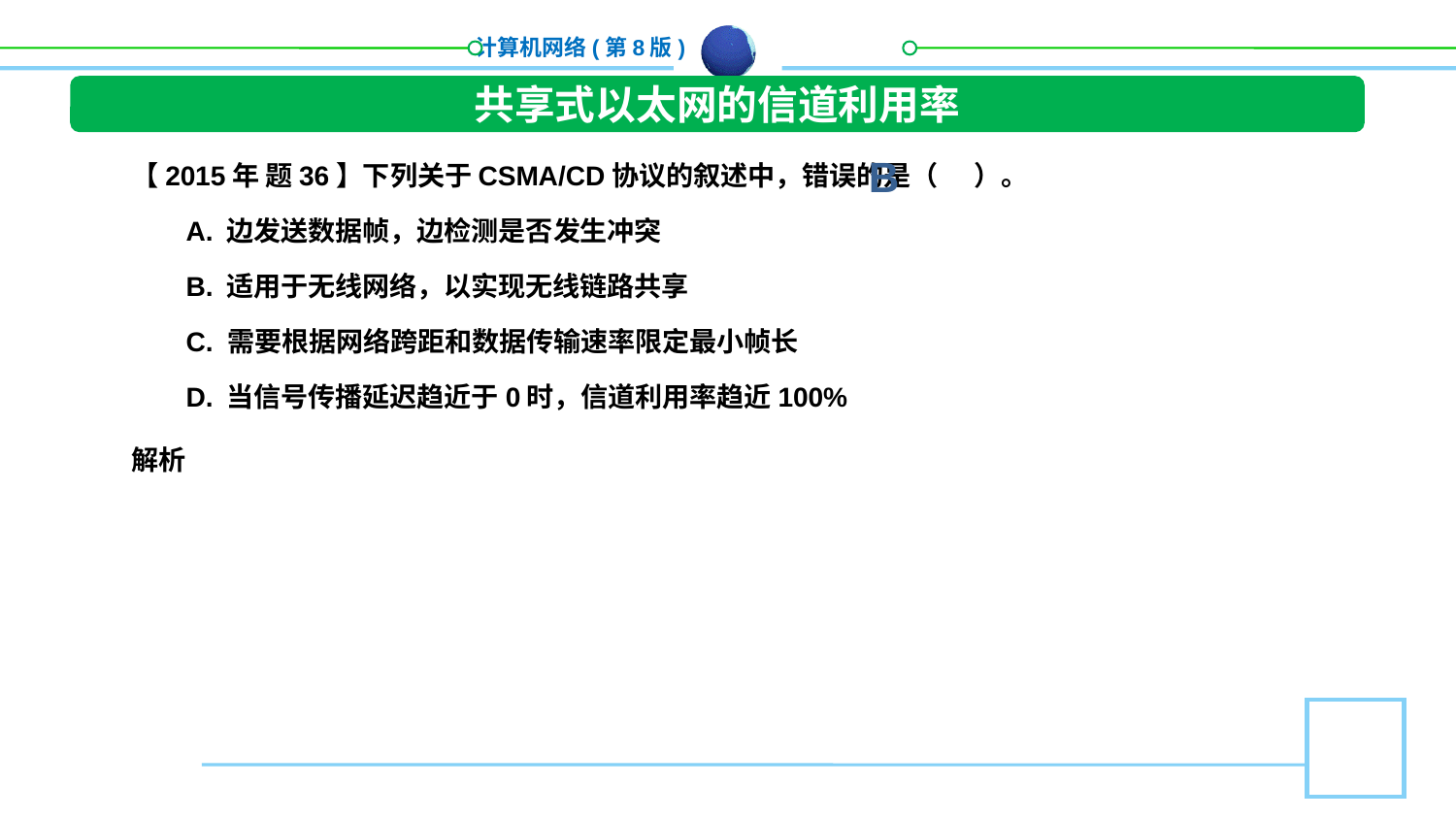

共享式以太网的信道利用率

【2015年 题36】下列关于CSMA/CD协议的叙述中，错误的是（      ）。
A. 边发送数据帧，边检测是否发生冲突
B. 适用于无线网络，以实现无线链路共享
C. 需要根据网络跨距和数据传输速率限定最小帧长
D. 当信号传播延迟趋近于0时，信道利用率趋近100%
B
解析